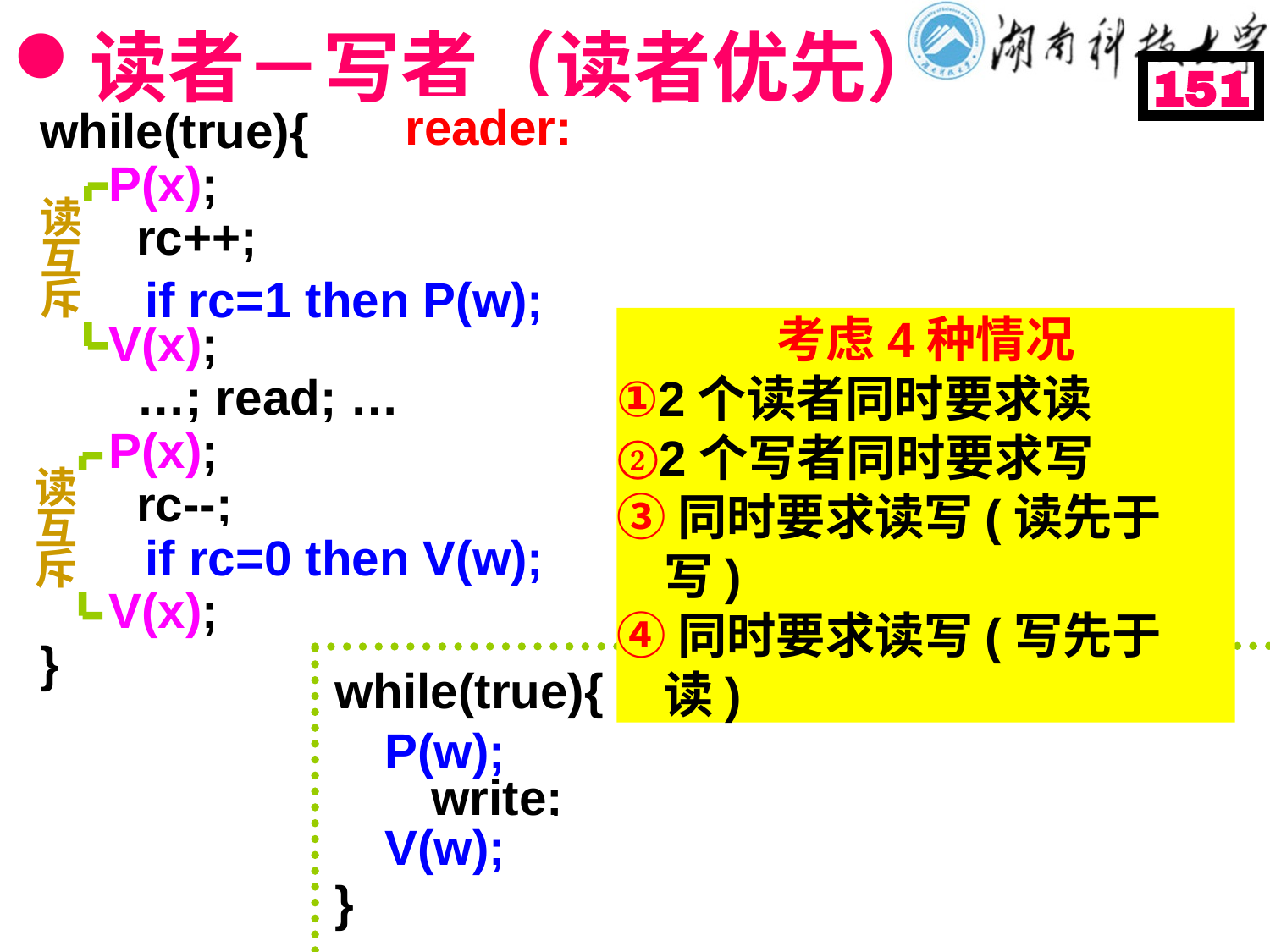

# 读者－写者（读者优先）
151
reader:
while(true){
     P(x);
       rc++;

     V(x);
       …; read; …
     P(x);
       rc--;

     V(x);
}

读互斥

if rc=1 then P(w);
考虑4种情况
①2个读者同时要求读
②2个写者同时要求写
③同时要求读写(读先于写)
④同时要求读写(写先于读)

读互斥

if rc=0 then V(w);

writer:
while(true){

       write;

}
P(w);
V(w);